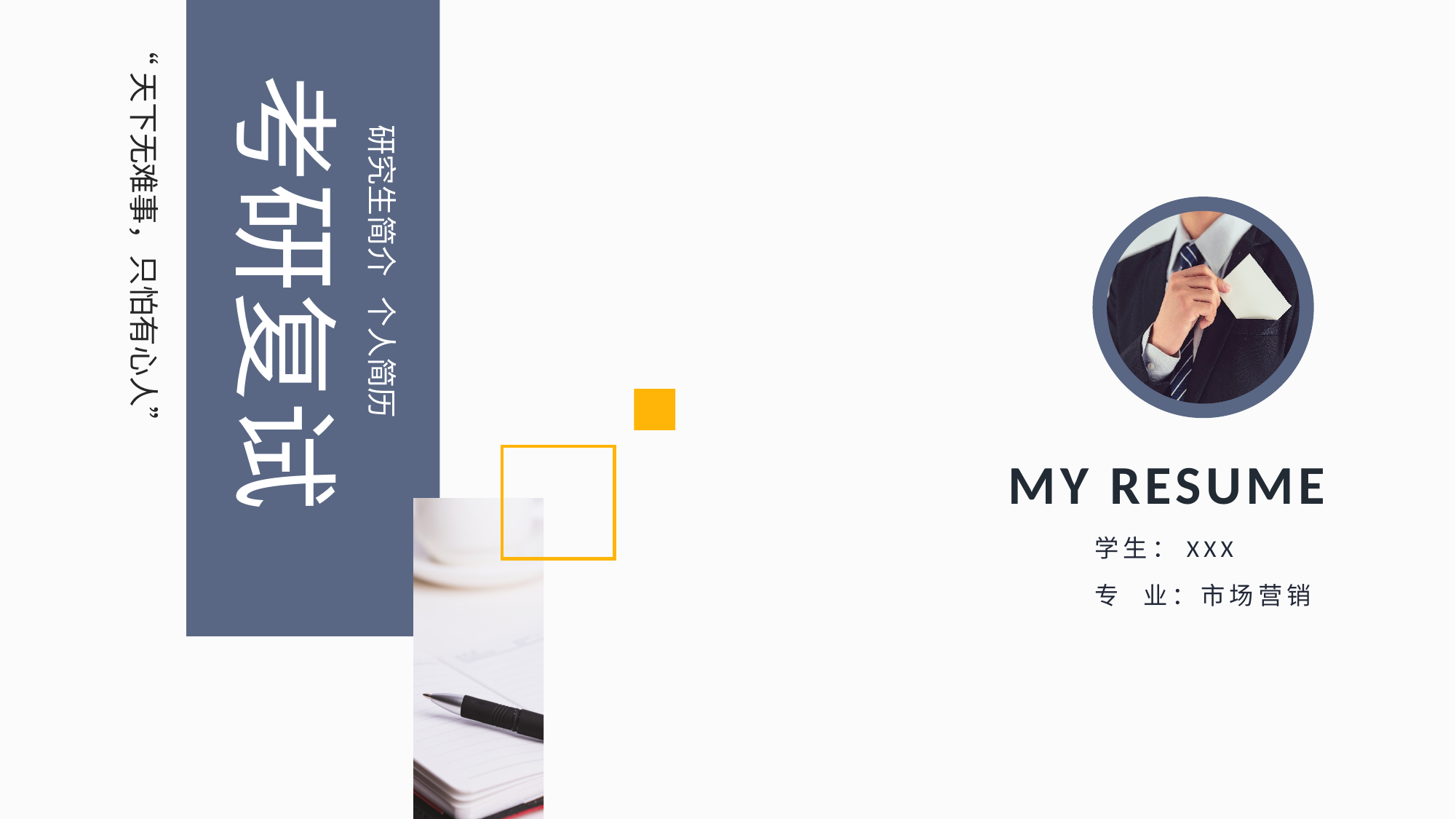

“天下无难事，只怕有心人”
考研复试
研究生简介   个人简历

MY RESUME

学生：XXX
专  业：市场营销